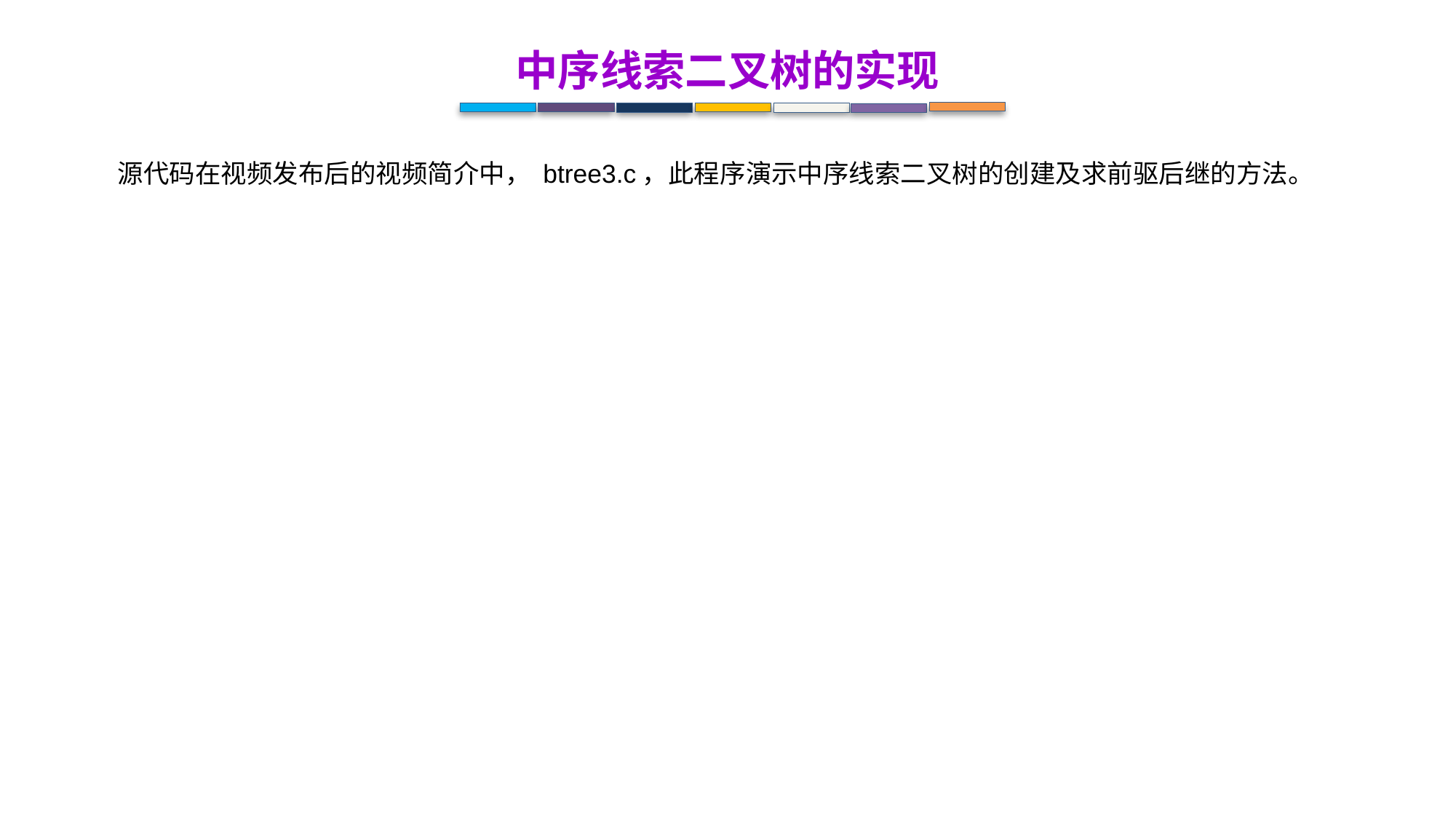

中序线索二叉树的实现

   源代码在视频发布后的视频简介中， btree3.c，此程序演示中序线索二叉树的创建及求前驱后继的方法。